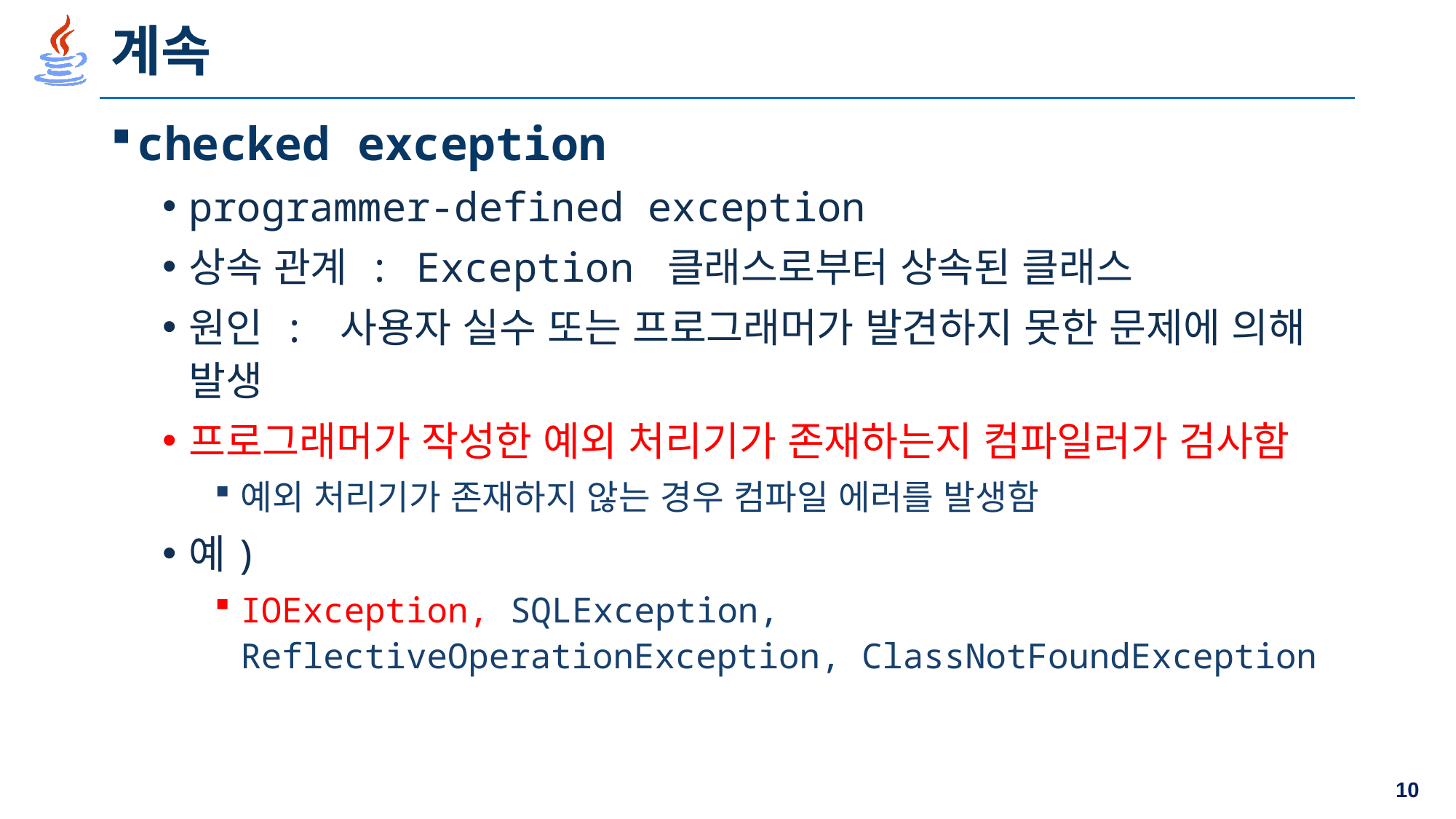

# 계속
checked exception
programmer-defined exception
상속 관계 : Exception 클래스로부터 상속된 클래스
원인 : 사용자 실수 또는 프로그래머가 발견하지 못한 문제에 의해 발생
프로그래머가 작성한 예외 처리기가 존재하는지 컴파일러가 검사함
예외 처리기가 존재하지 않는 경우 컴파일 에러를 발생함
예)
IOException, SQLException, ReflectiveOperationException, ClassNotFoundException
10